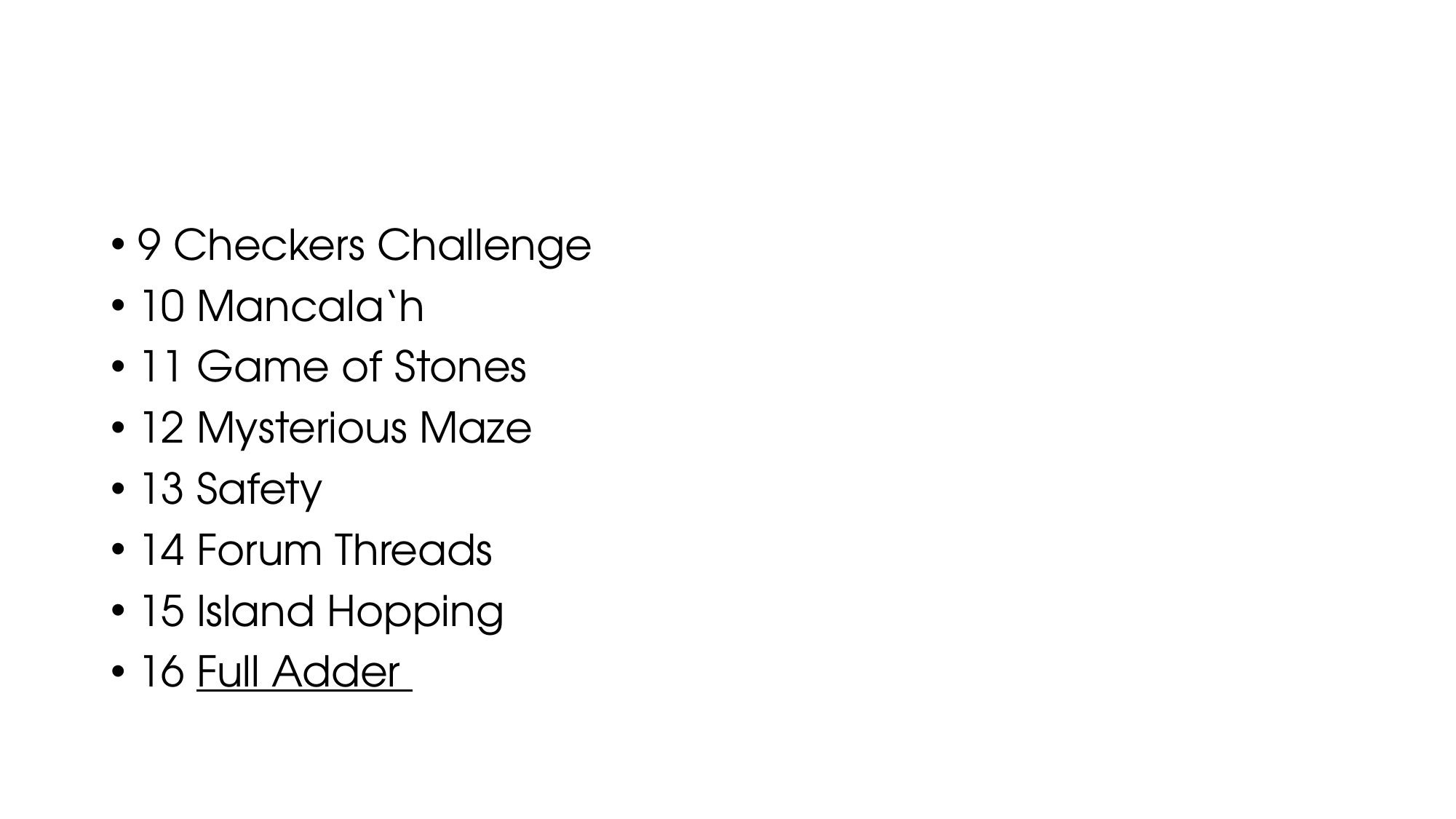

#
9 Checkers Challenge 搜索
10 Mancala‘h 模拟？忘了。。。
11 Game of Stones 博弈
12 Mysterious Maze dp
13 Safety 至今不会。。
14 Forum Threads
15 Island Hopping 最短路
16 Full Adder 模拟